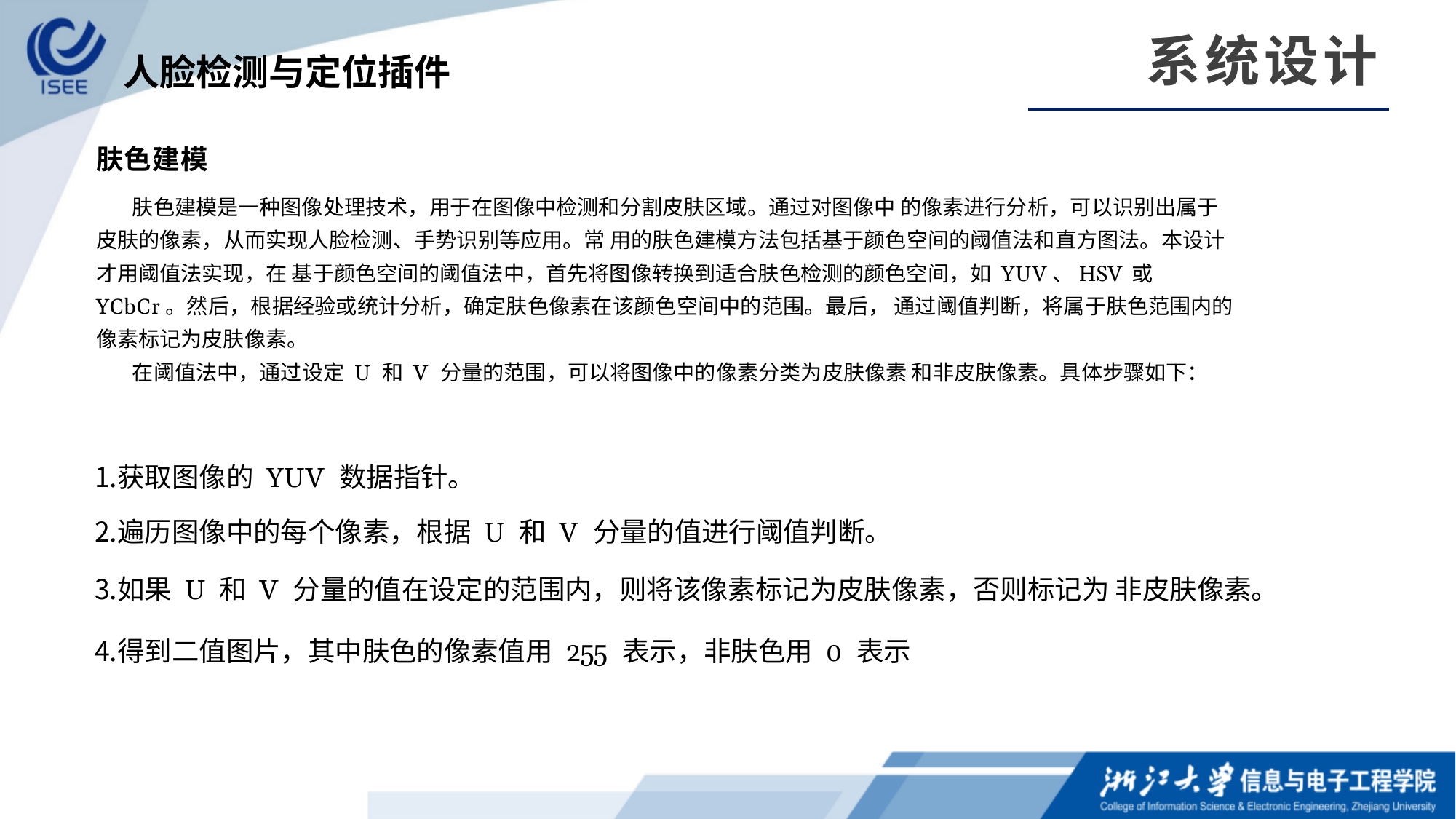

系统设计
人脸检测与定位插件
肤色建模
肤色建模是一种图像处理技术，用于在图像中检测和分割皮肤区域。通过对图像中 的像素进行分析，可以识别出属于皮肤的像素，从而实现人脸检测、手势识别等应用。常 用的肤色建模方法包括基于颜色空间的阈值法和直方图法。本设计才用阈值法实现，在 基于颜色空间的阈值法中，首先将图像转换到适合肤色检测的颜色空间，如 YUV、HSV 或 YCbCr。然后，根据经验或统计分析，确定肤色像素在该颜色空间中的范围。最后， 通过阈值判断，将属于肤色范围内的像素标记为皮肤像素。
在阈值法中，通过设定 U 和 V 分量的范围，可以将图像中的像素分类为皮肤像素 和非皮肤像素。具体步骤如下：
获取图像的 YUV 数据指针。
遍历图像中的每个像素，根据 U 和 V 分量的值进行阈值判断。
如果 U 和 V 分量的值在设定的范围内，则将该像素标记为皮肤像素，否则标记为 非皮肤像素。

得到二值图片，其中肤色的像素值用 255 表示，非肤色用 0 表示